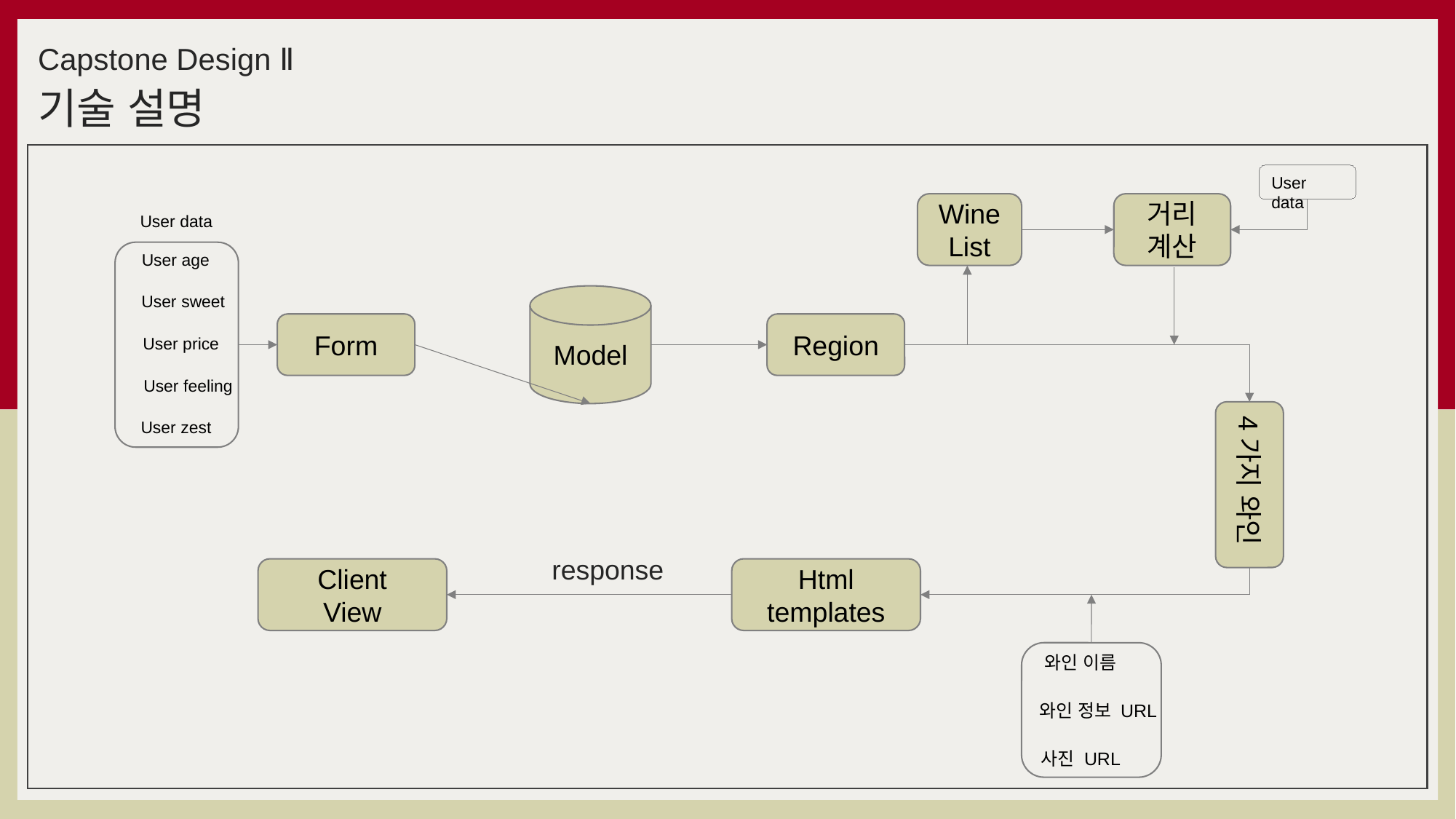

Capstone Design Ⅱ
기술 설명
User data
Wine
List
거리
계산
User data

User age
User sweet
User price
User feeling
User zest
Model
Region
Form
4가지 와인
response
Html templates
Client
View

와인 이름
와인 정보 URL
사진 URL